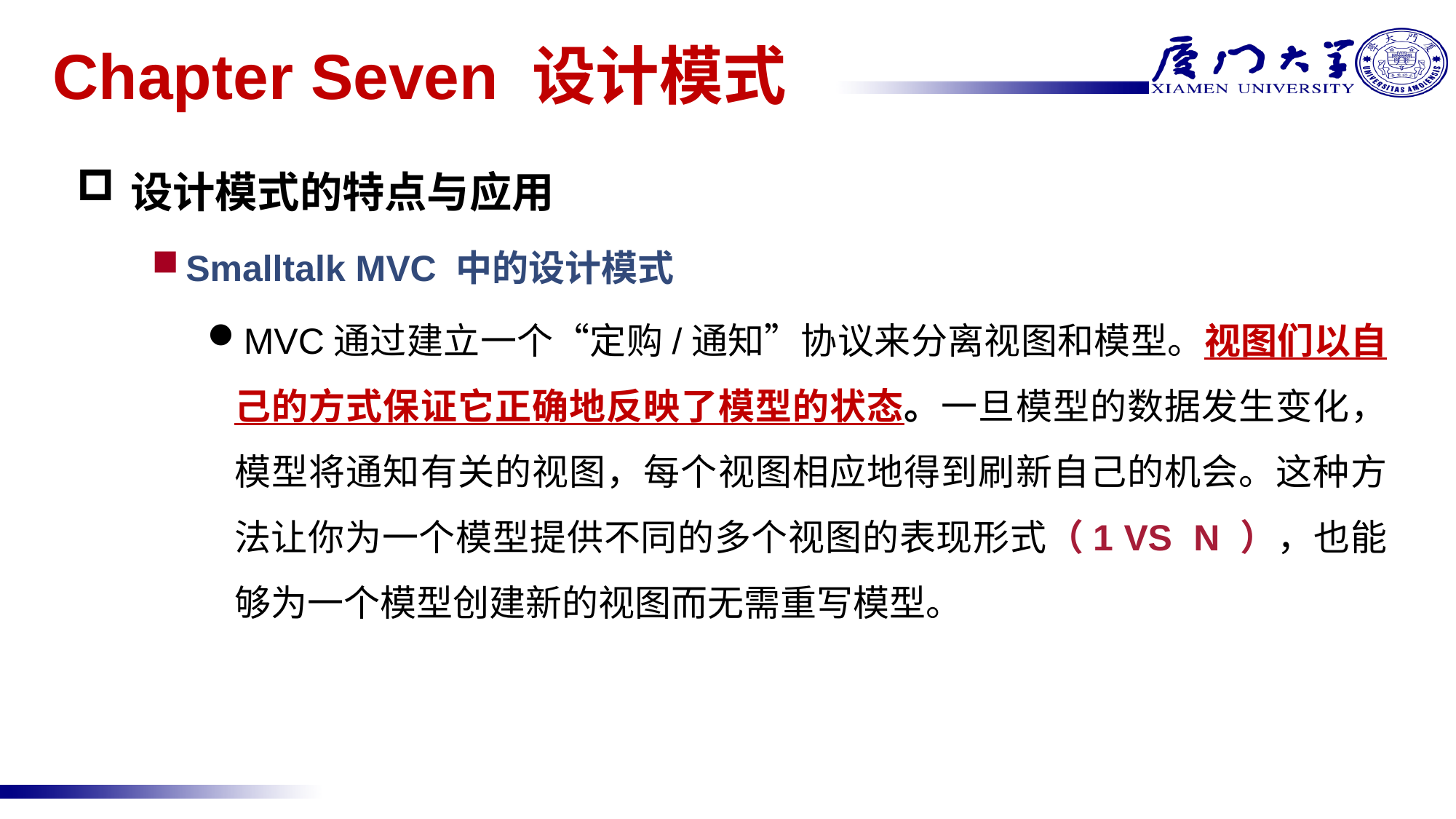

# Chapter Seven 设计模式
设计模式的特点与应用
Smalltalk MVC 中的设计模式
MVC通过建立一个“定购/通知”协议来分离视图和模型。视图们以自己的方式保证它正确地反映了模型的状态。一旦模型的数据发生变化，模型将通知有关的视图，每个视图相应地得到刷新自己的机会。这种方法让你为一个模型提供不同的多个视图的表现形式（1 VS  N ），也能够为一个模型创建新的视图而无需重写模型。